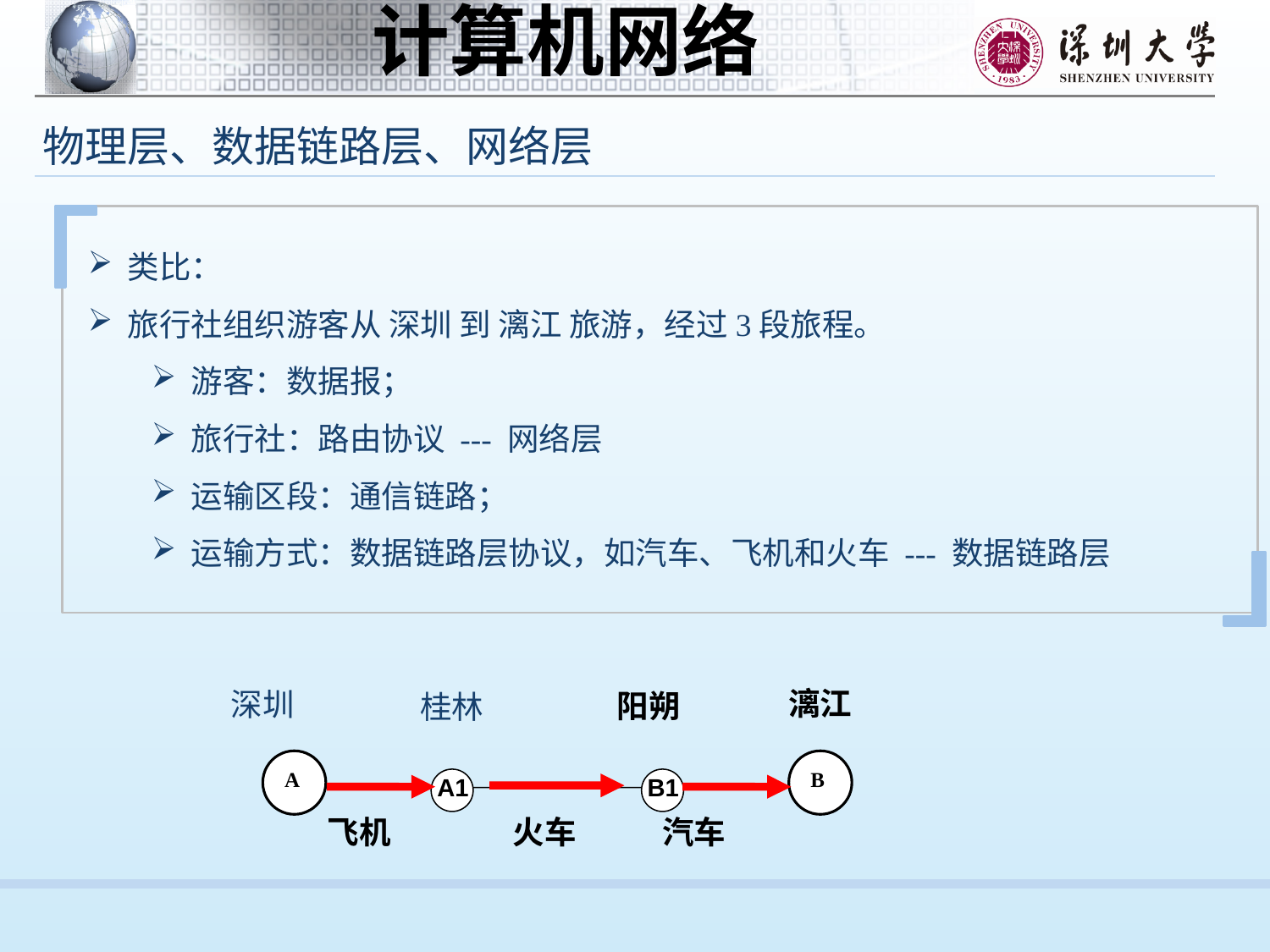

物理层、数据链路层、网络层

类比：
旅行社组织游客从 深圳 到 漓江 旅游，经过3段旅程。
游客：数据报；
旅行社：路由协议 --- 网络层
运输区段：通信链路；
运输方式：数据链路层协议，如汽车、飞机和火车 --- 数据链路层
漓江
深圳
阳朔
桂林
A
B

飞机                 火车            汽车
A1
B1